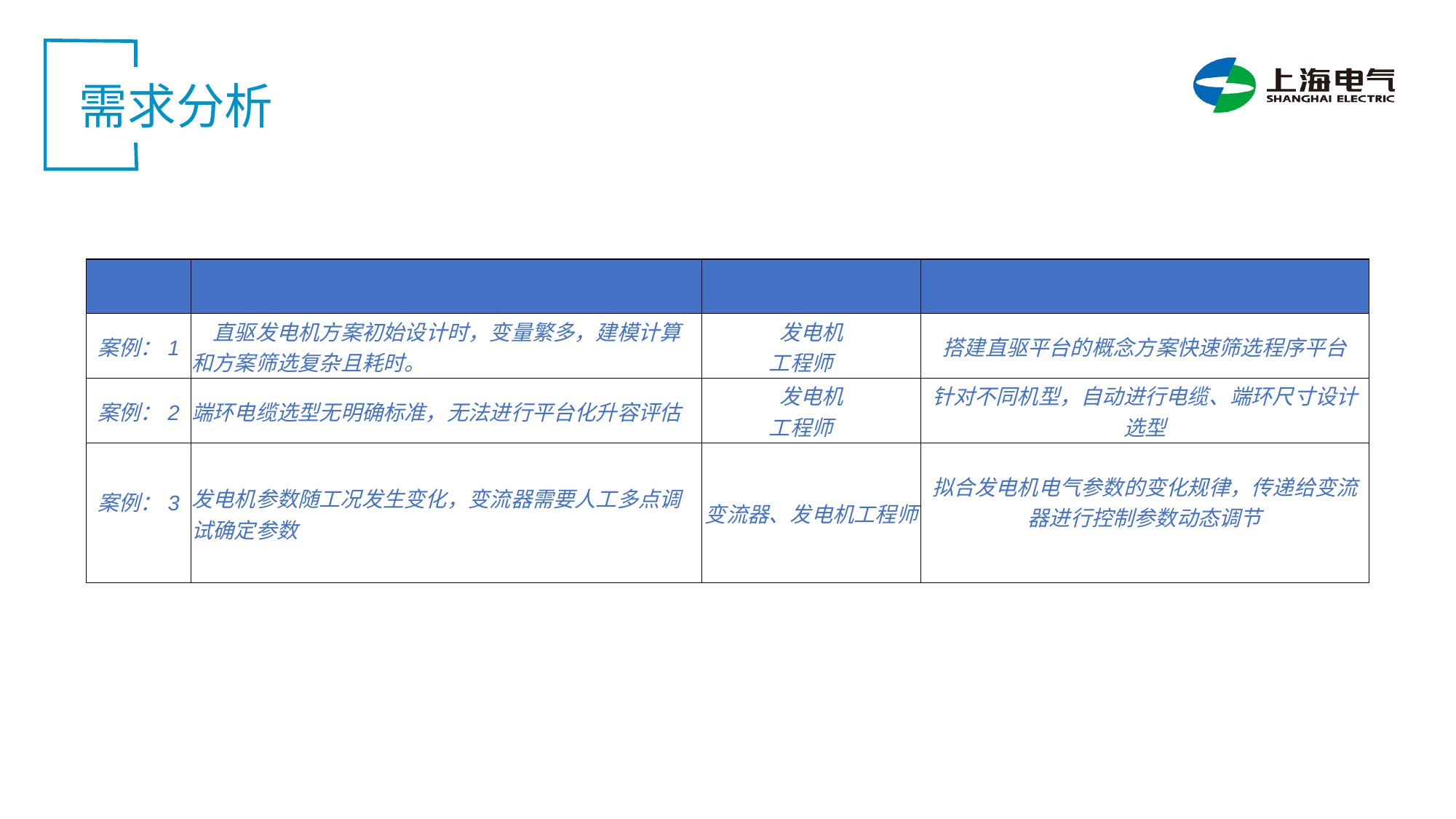

需求分析
| 编号 | 客户需求&痛点 | 需求提出人 | 项目开发需求 |
| --- | --- | --- | --- |
| 案例：1 | 直驱发电机方案初始设计时，变量繁多，建模计算和方案筛选复杂且耗时。 | 发电机 工程师 | 搭建直驱平台的概念方案快速筛选程序平台 |
| 案例：2 | 端环电缆选型无明确标准，无法进行平台化升容评估 | 发电机 工程师 | 针对不同机型，自动进行电缆、端环尺寸设计选型 |
| 案例：3 | 发电机参数随工况发生变化，变流器需要人工多点调试确定参数 | 变流器、发电机工程师 | 拟合发电机电气参数的变化规律，传递给变流器进行控制参数动态调节 |